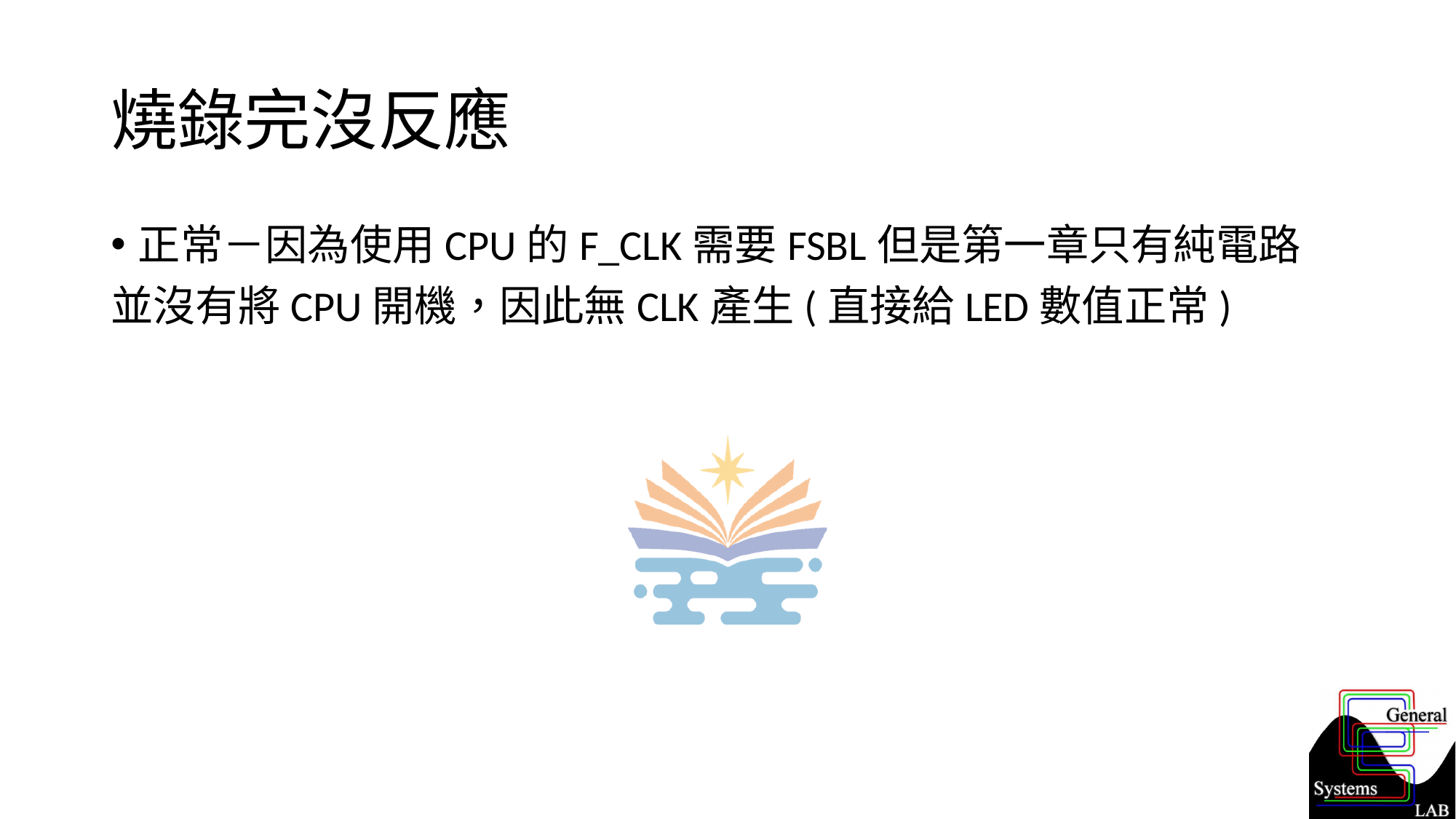

# 燒錄完沒反應
正常－因為使用CPU的F_CLK需要FSBL但是第一章只有純電路
並沒有將CPU開機，因此無CLK產生(直接給LED數值正常)